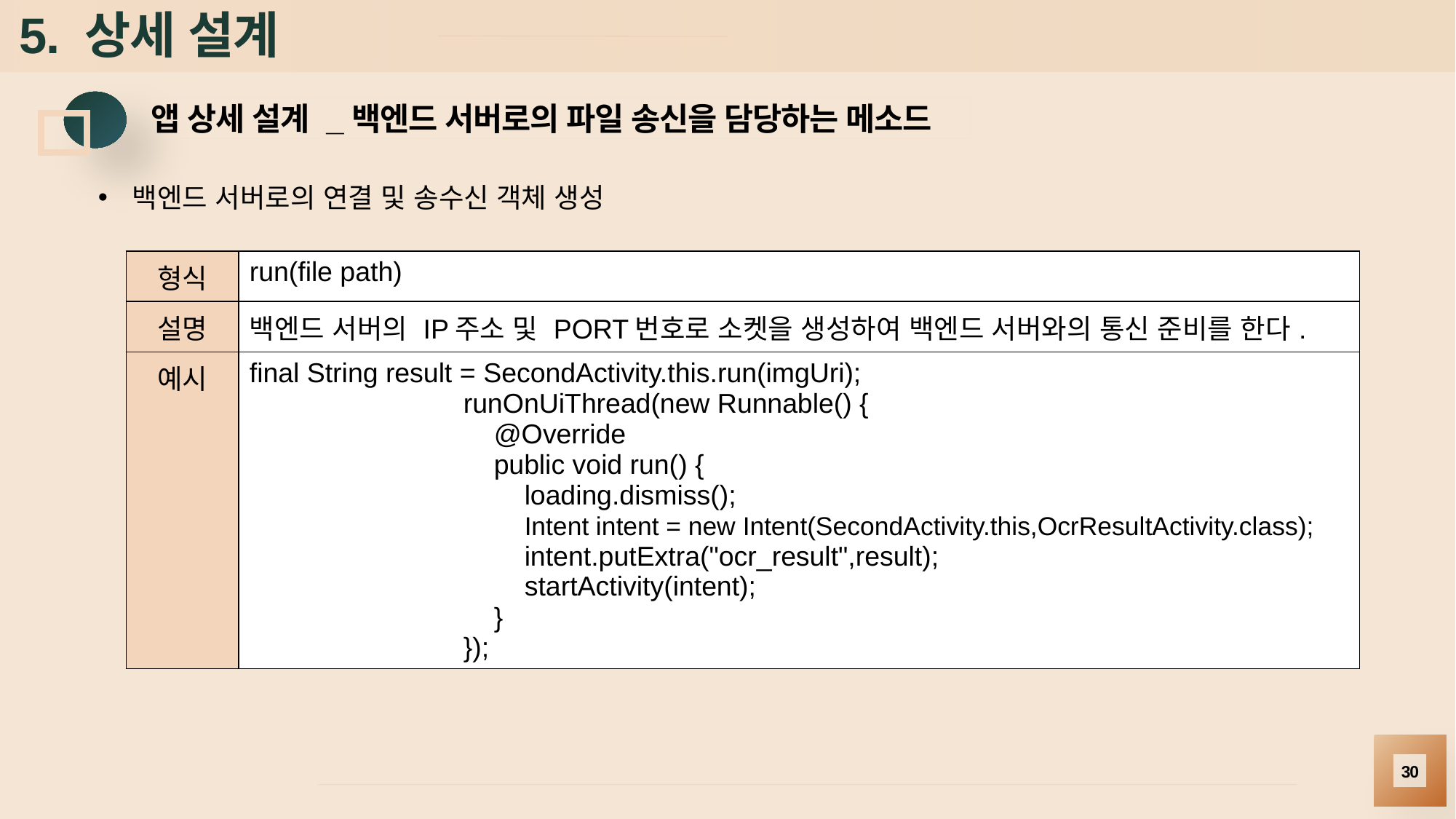

# 5. 상세 설계

앱 상세 설계 _백엔드 서버로의 파일 송신을 담당하는 메소드

백엔드 서버로의 연결 및 송수신 객체 생성
| 형식 | run(file path) |
| --- | --- |
| 설명 | 백엔드 서버의 IP주소 및 PORT번호로 소켓을 생성하여 백엔드 서버와의 통신 준비를 한다. |
| 예시 | final String result = SecondActivity.this.run(imgUri); runOnUiThread(new Runnable() { @Override public void run() { loading.dismiss(); Intent intent = new Intent(SecondActivity.this,OcrResultActivity.class); intent.putExtra("ocr\_result",result); startActivity(intent); } }); |
30